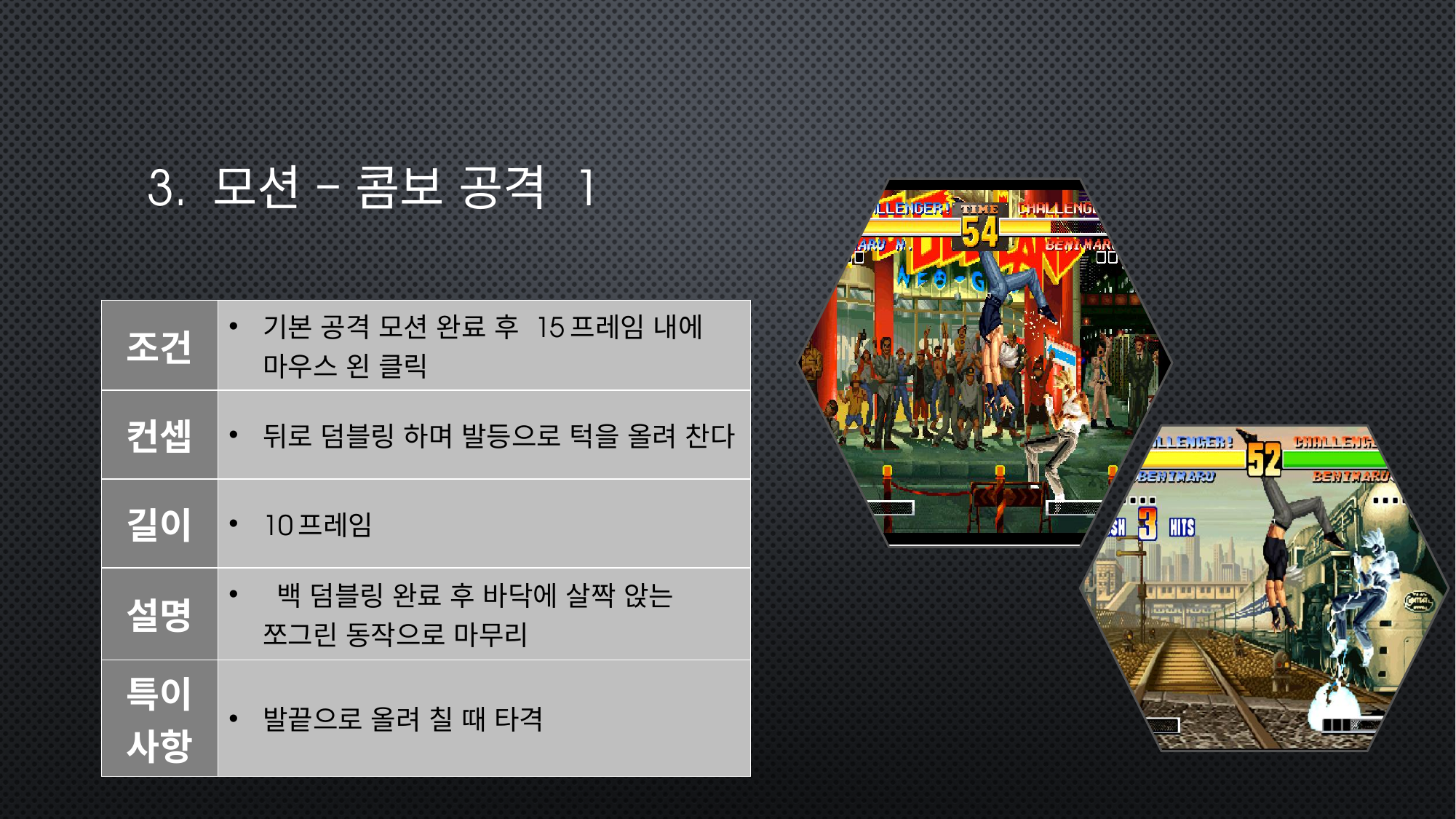

# 3. 모션 – 콤보 공격 1

| 조건 | 기본 공격 모션 완료 후 15프레임 내에 마우스 왼 클릭 |
| --- | --- |
| 컨셉 | 뒤로 덤블링 하며 발등으로 턱을 올려 찬다 |
| 길이 | 10프레임 |
| 설명 | 백 덤블링 완료 후 바닥에 살짝 앉는 쪼그린 동작으로 마무리 |
| 특이사항 | 발끝으로 올려 칠 때 타격 |